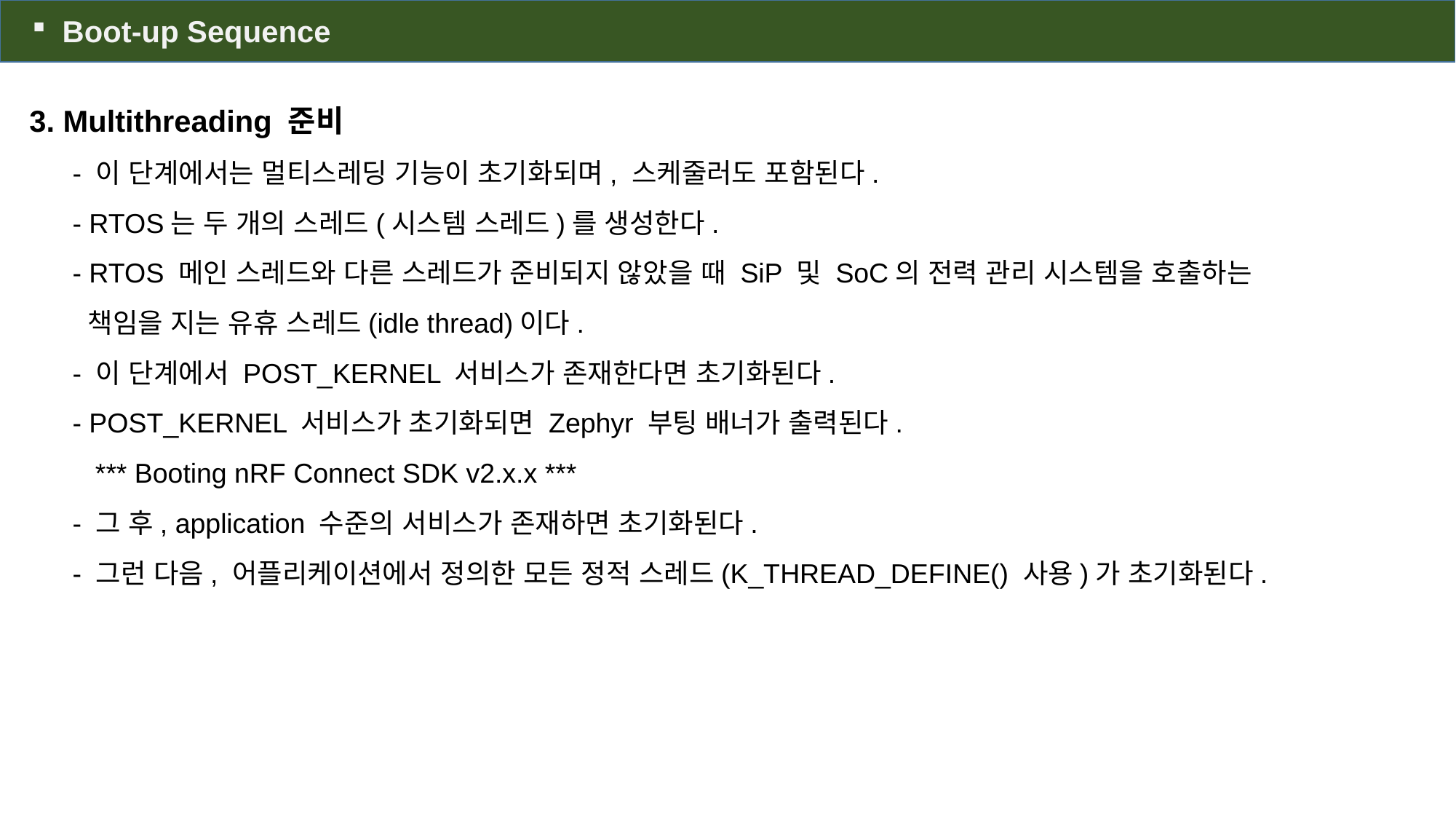

Boot-up Sequence
3. Multithreading 준비
- 이 단계에서는 멀티스레딩 기능이 초기화되며, 스케줄러도 포함된다.
- RTOS는 두 개의 스레드(시스템 스레드)를 생성한다.
- RTOS 메인 스레드와 다른 스레드가 준비되지 않았을 때 SiP 및 SoC의 전력 관리 시스템을 호출하는
  책임을 지는 유휴 스레드(idle thread)이다.
- 이 단계에서 POST_KERNEL 서비스가 존재한다면 초기화된다.
- POST_KERNEL 서비스가 초기화되면 Zephyr 부팅 배너가 출력된다.
   *** Booting nRF Connect SDK v2.x.x ***
- 그 후, application 수준의 서비스가 존재하면 초기화된다.
- 그런 다음, 어플리케이션에서 정의한 모든 정적 스레드(K_THREAD_DEFINE() 사용)가 초기화된다.